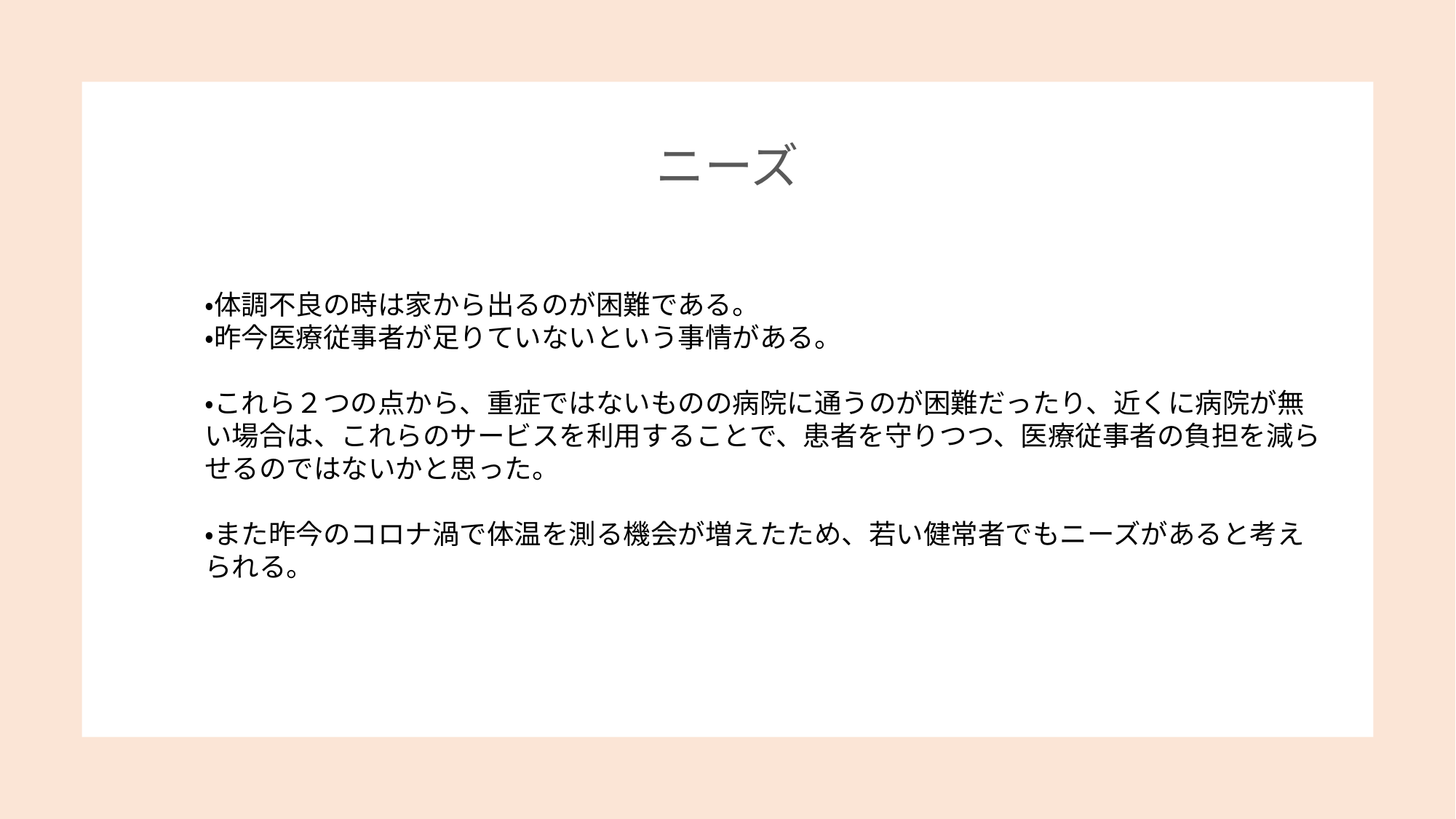

# ニーズ
・体調不良の時は家から出るのが困難である。
・昨今医療従事者が足りていないという事情がある。

・これら２つの点から、重症ではないものの病院に通うのが困難だったり、近くに病院が無い場合は、これらのサービスを利用することで、患者を守りつつ、医療従事者の負担を減らせるのではないかと思った。

・また昨今のコロナ渦で体温を測る機会が増えたため、若い健常者でもニーズがあると考えられる。